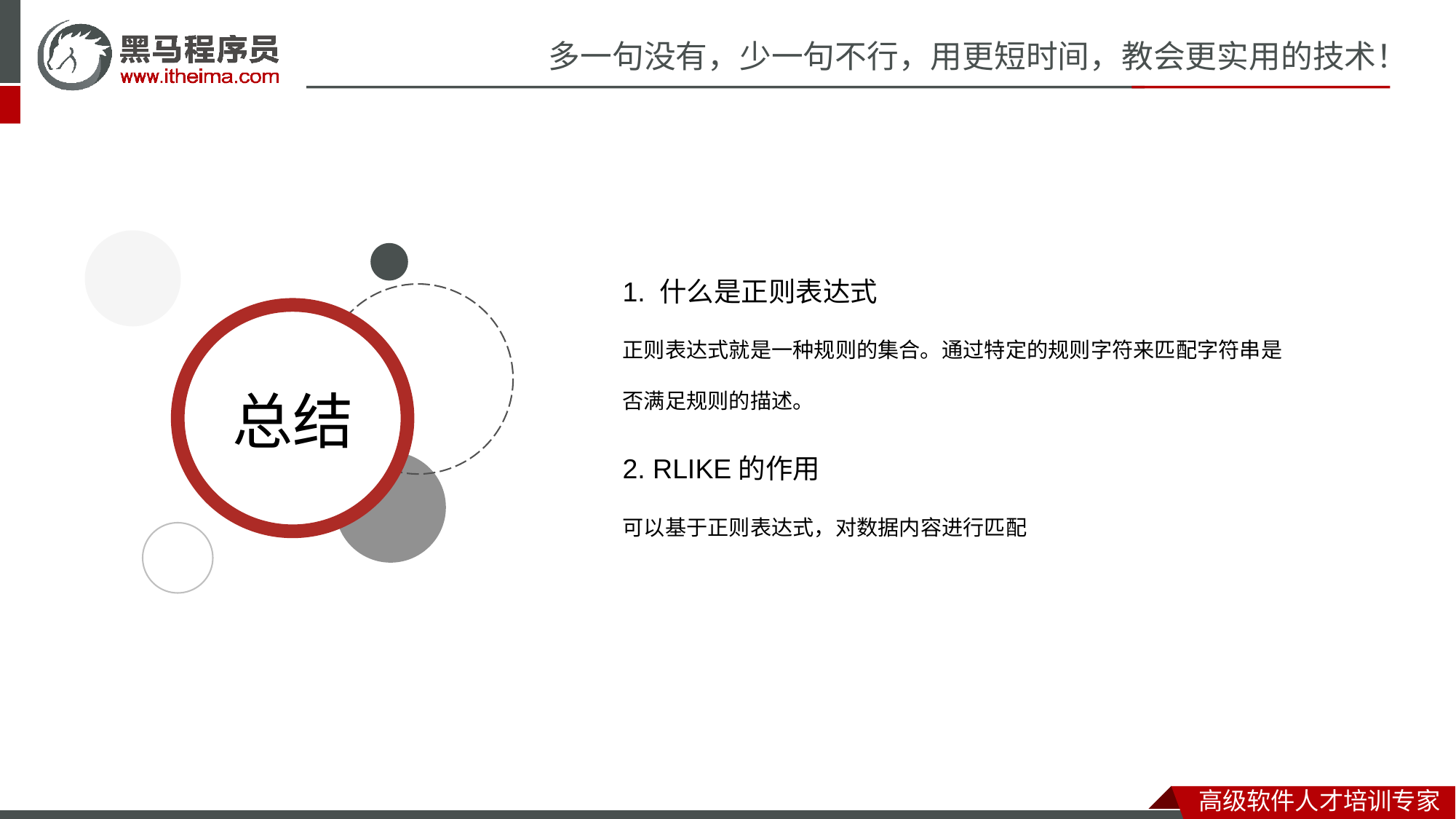

1. 什么是正则表达式
正则表达式就是一种规则的集合。通过特定的规则字符来匹配字符串是否满足规则的描述。
2. RLIKE的作用
可以基于正则表达式，对数据内容进行匹配